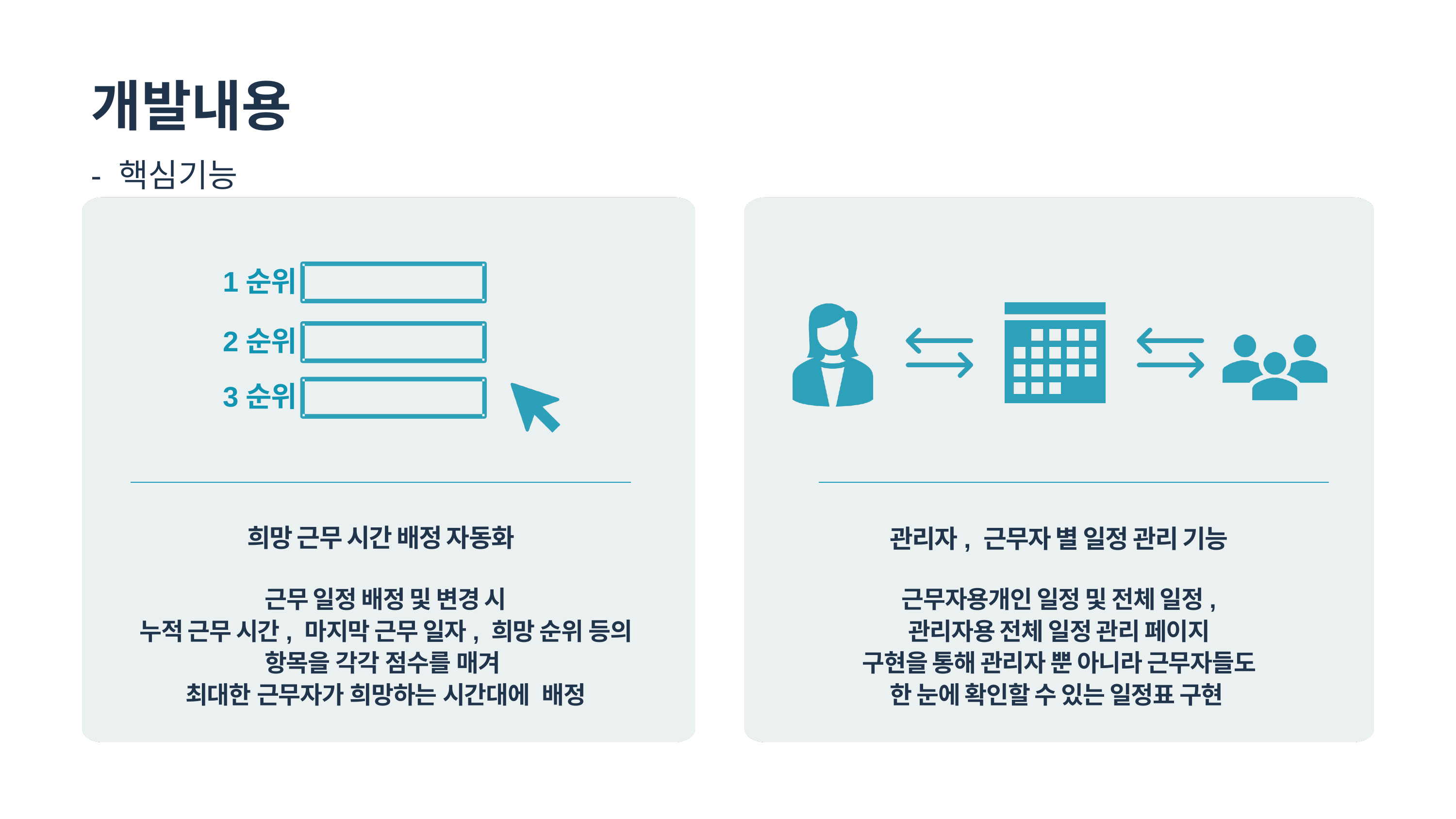

개발내용
- 핵심기능

1순위

2순위

3순위

희망 근무 시간 배정 자동화
관리자, 근무자 별 일정 관리 기능
근무 일정 배정 및 변경 시
누적 근무 시간, 마지막 근무 일자, 희망 순위 등의 항목을 각각 점수를 매겨
최대한 근무자가 희망하는 시간대에  배정
근무자용개인 일정 및 전체 일정,
관리자용 전체 일정 관리 페이지
구현을 통해 관리자 뿐 아니라 근무자들도
한 눈에 확인할 수 있는 일정표 구현